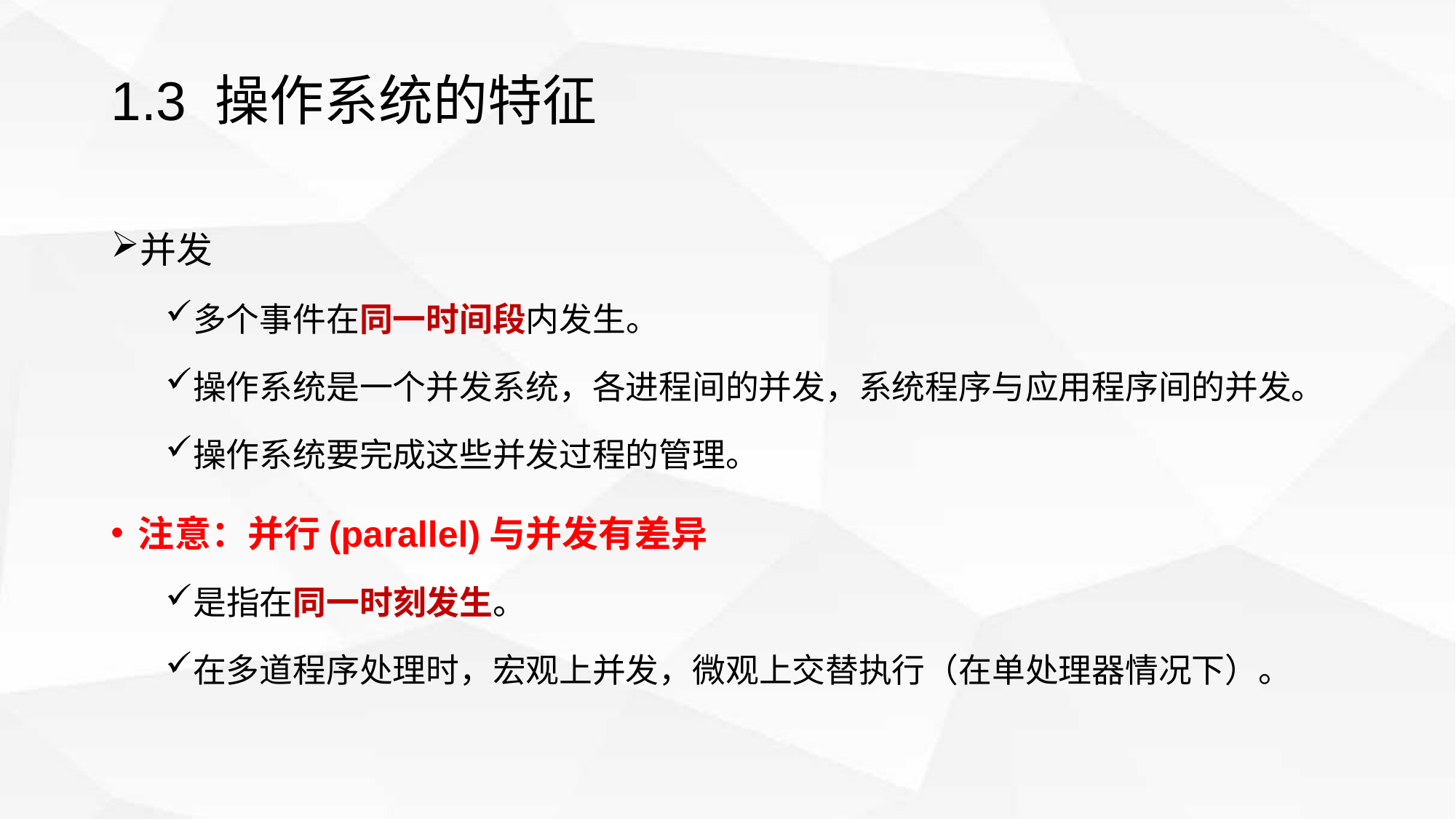

# 1.3 操作系统的特征
并发
多个事件在同一时间段内发生。
操作系统是一个并发系统，各进程间的并发，系统程序与应用程序间的并发。
操作系统要完成这些并发过程的管理。
注意：并行(parallel)与并发有差异
是指在同一时刻发生。
在多道程序处理时，宏观上并发，微观上交替执行（在单处理器情况下）。